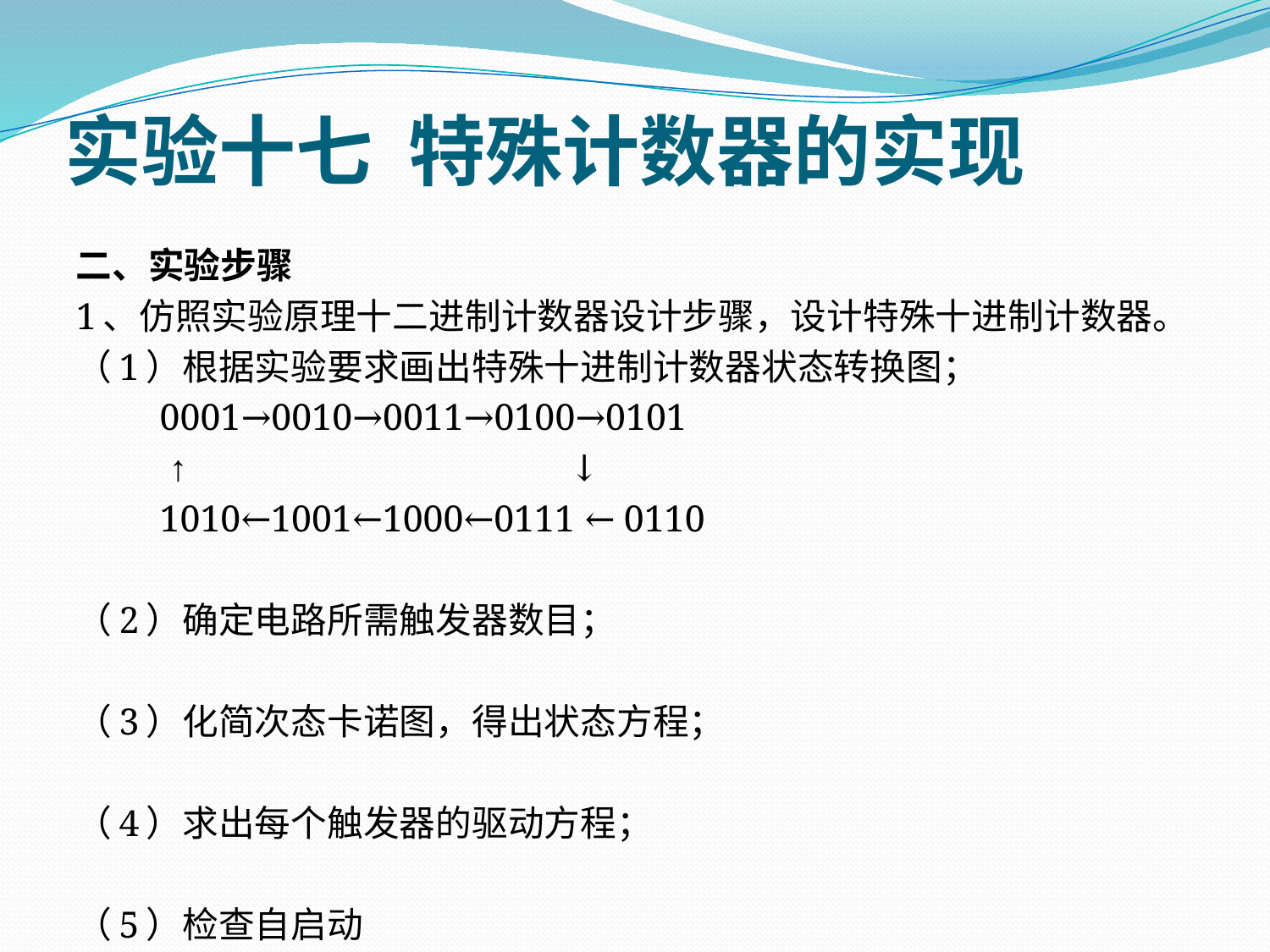

# 实验十七  特殊计数器的实现
二、实验步骤
1、仿照实验原理十二进制计数器设计步骤，设计特殊十进制计数器。
（1）根据实验要求画出特殊十进制计数器状态转换图；
         0001→0010→0011→0100→0101
          ↑                                         ↓
         1010←1001←1000←0111 ← 0110

（2）确定电路所需触发器数目；

（3）化简次态卡诺图，得出状态方程；

（4）求出每个触发器的驱动方程；

（5）检查自启动